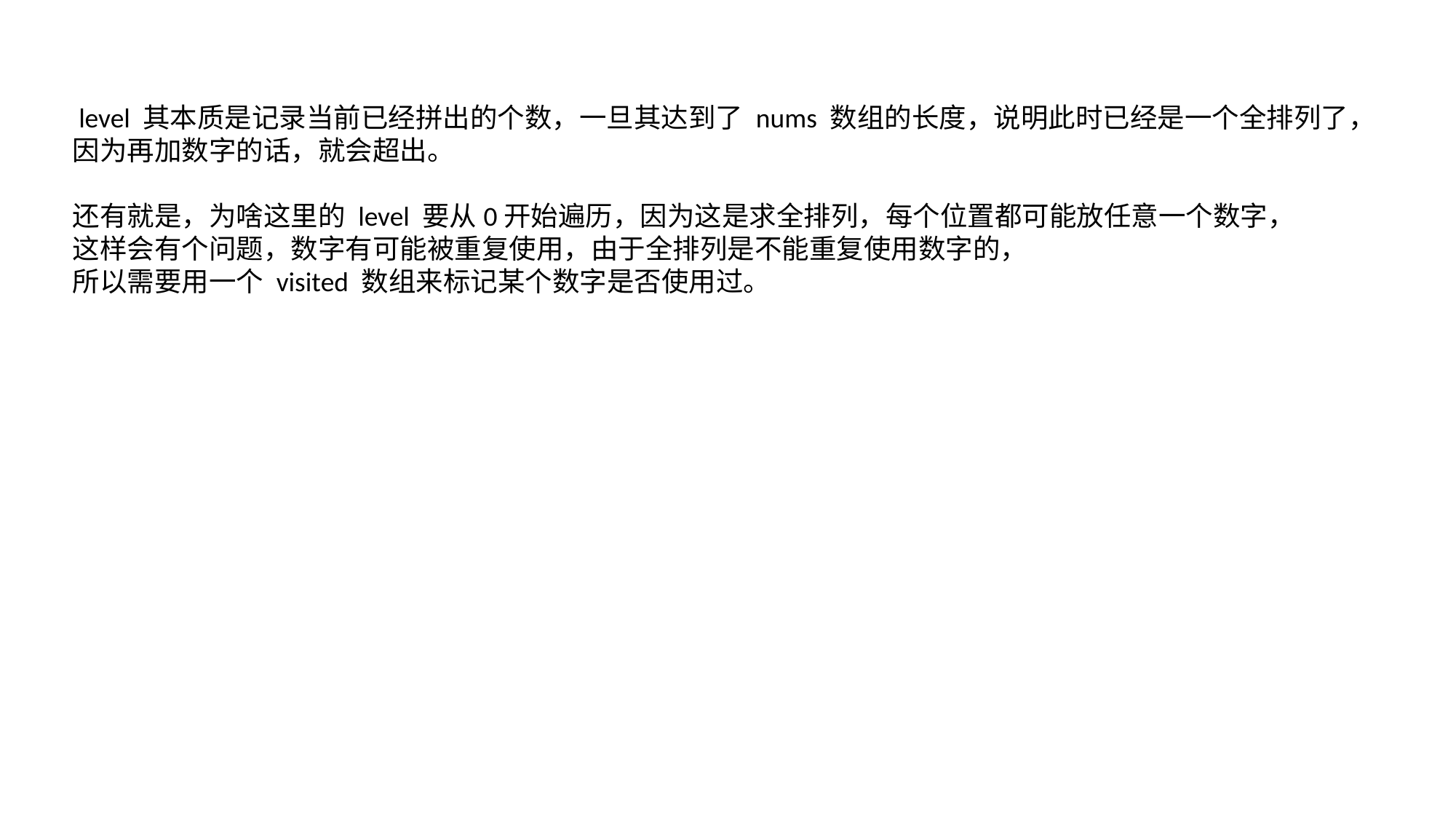

level 其本质是记录当前已经拼出的个数，一旦其达到了 nums 数组的长度，说明此时已经是一个全排列了，
因为再加数字的话，就会超出。

还有就是，为啥这里的 level 要从0开始遍历，因为这是求全排列，每个位置都可能放任意一个数字，
这样会有个问题，数字有可能被重复使用，由于全排列是不能重复使用数字的，
所以需要用一个 visited 数组来标记某个数字是否使用过。